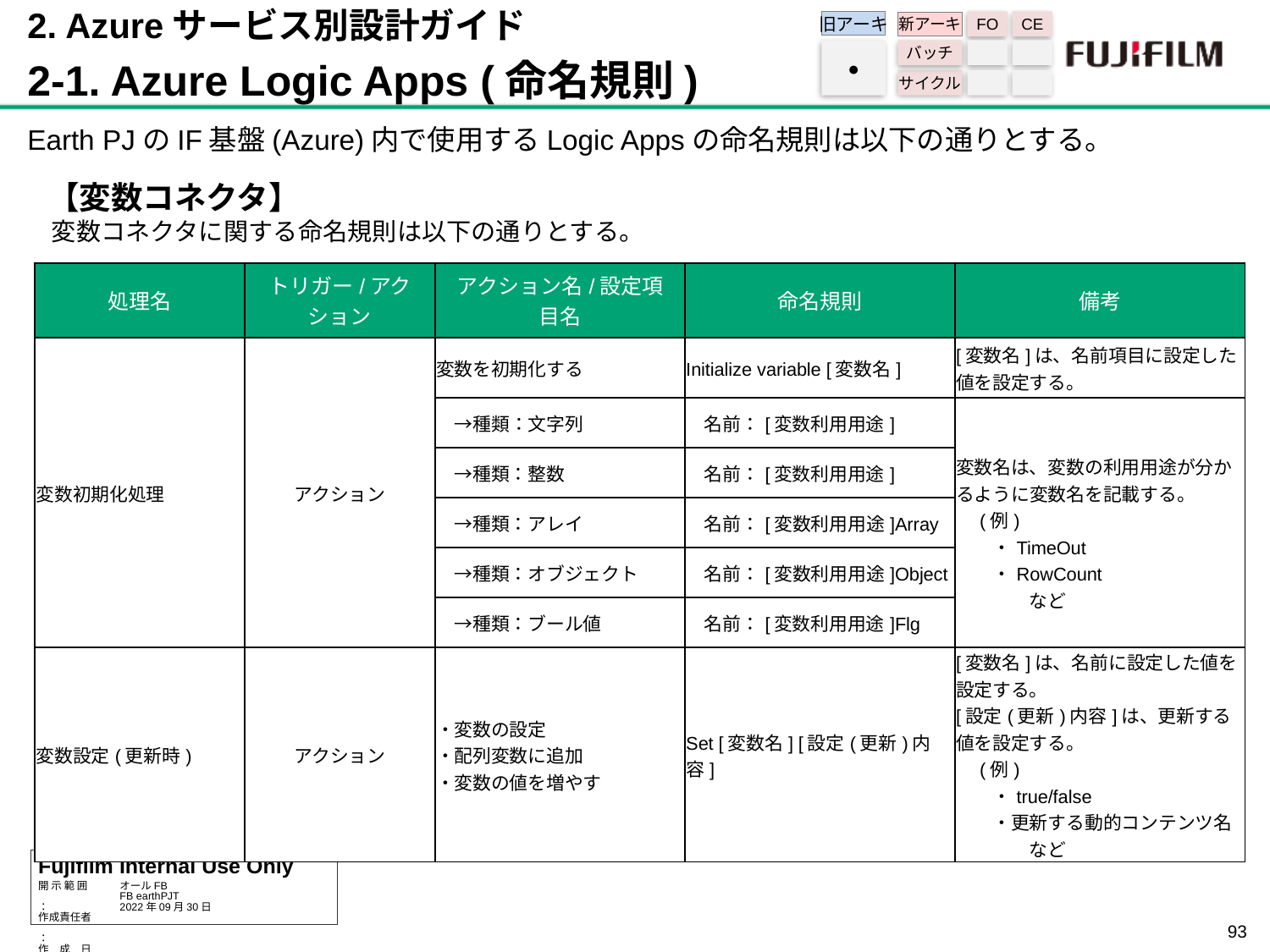

2. Azureサービス別設計ガイド
2-1. Azure Logic Apps (命名規則)
旧アーキ
FO
CE
新アーキ
バッチ

サイクル

●
Earth PJのIF基盤(Azure)内で使用するLogic Appsの命名規則は以下の通りとする。
【変数コネクタ】
 変数コネクタに関する命名規則は以下の通りとする。
| 処理名 | トリガー/アクション | アクション名/設定項目名 | 命名規則 | 備考 |
| --- | --- | --- | --- | --- |
| 変数初期化処理 | アクション | 変数を初期化する | Initialize variable [変数名] | [変数名]は、名前項目に設定した値を設定する。 |
|  |  | →種類：文字列 | 名前：[変数利用用途] | 変数名は、変数の利用用途が分かるように変数名を記載する。 　(例) 　　・TimeOut 　　・RowCount 　　　　など |
|  |  | →種類：整数 | 名前：[変数利用用途] |  |
|  |  | →種類：アレイ | 名前：[変数利用用途]Array |  |
|  |  | →種類：オブジェクト | 名前：[変数利用用途]Object |  |
|  |  | →種類：ブール値 | 名前：[変数利用用途]Flg |  |
| 変数設定(更新時) | アクション | ・変数の設定 ・配列変数に追加 ・変数の値を増やす | Set [変数名] [設定(更新)内容] | [変数名]は、名前に設定した値を設定する。 [設定(更新)内容]は、更新する値を設定する。 　(例) 　　・true/false 　　・更新する動的コンテンツ名 　　　　など |
93